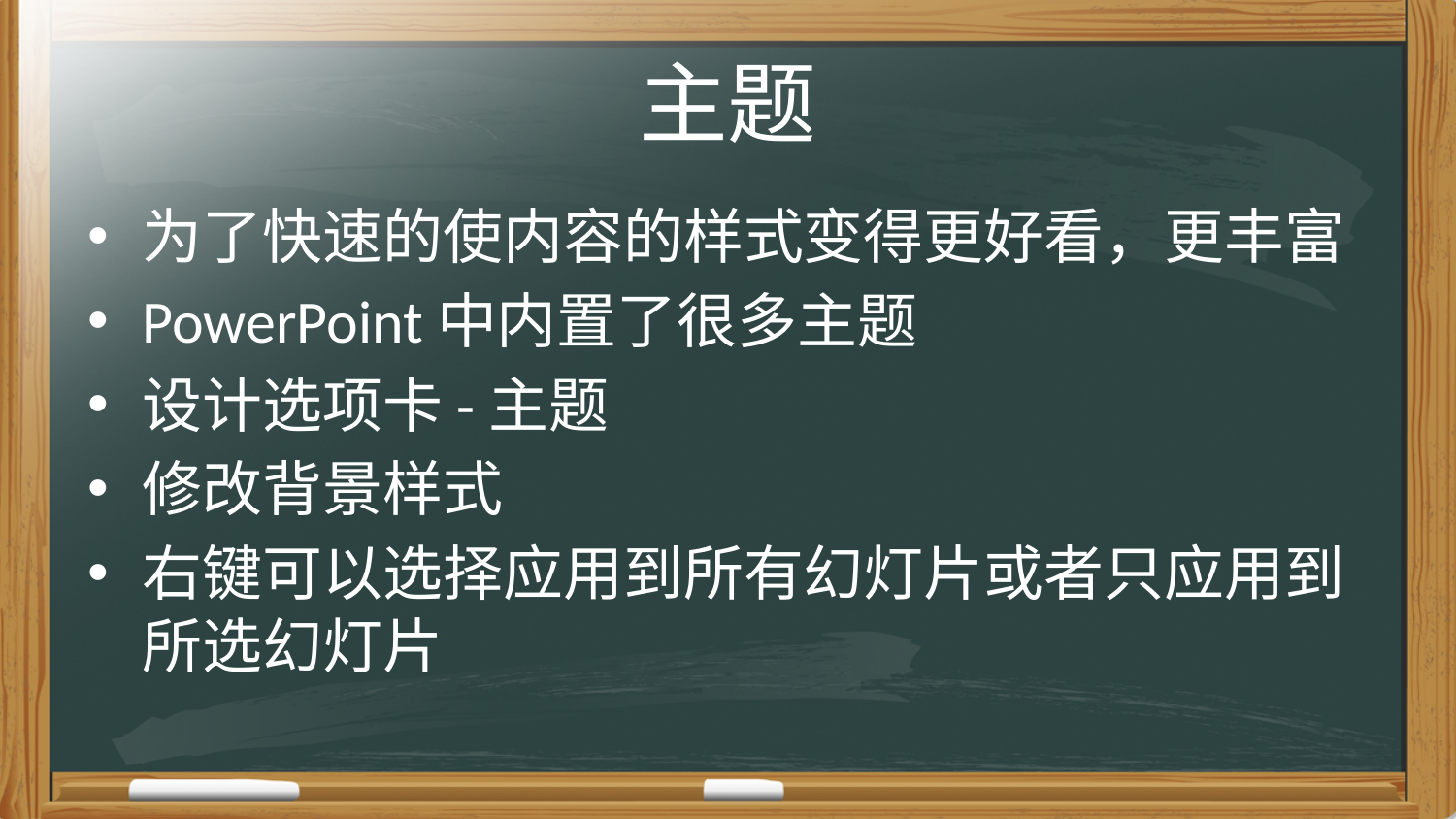

# 主题
为了快速的使内容的样式变得更好看，更丰富
PowerPoint中内置了很多主题
设计选项卡-主题
修改背景样式
右键可以选择应用到所有幻灯片或者只应用到所选幻灯片